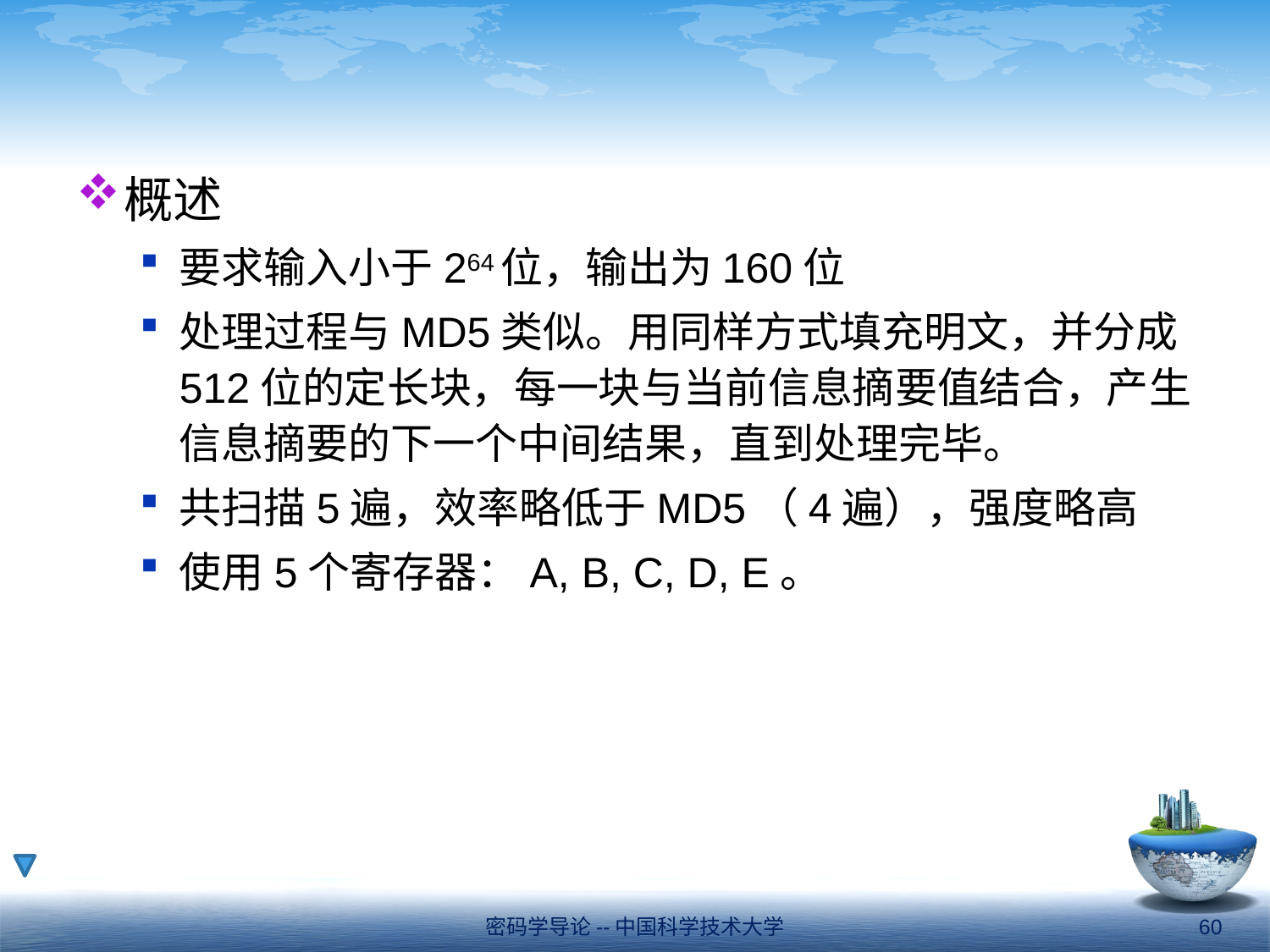

#
概述
要求输入小于264位，输出为160位
处理过程与MD5类似。用同样方式填充明文，并分成512位的定长块，每一块与当前信息摘要值结合，产生信息摘要的下一个中间结果，直到处理完毕。
共扫描5遍，效率略低于MD5（4遍），强度略高
使用5个寄存器：A, B, C, D, E。

密码学导论--中国科学技术大学
60